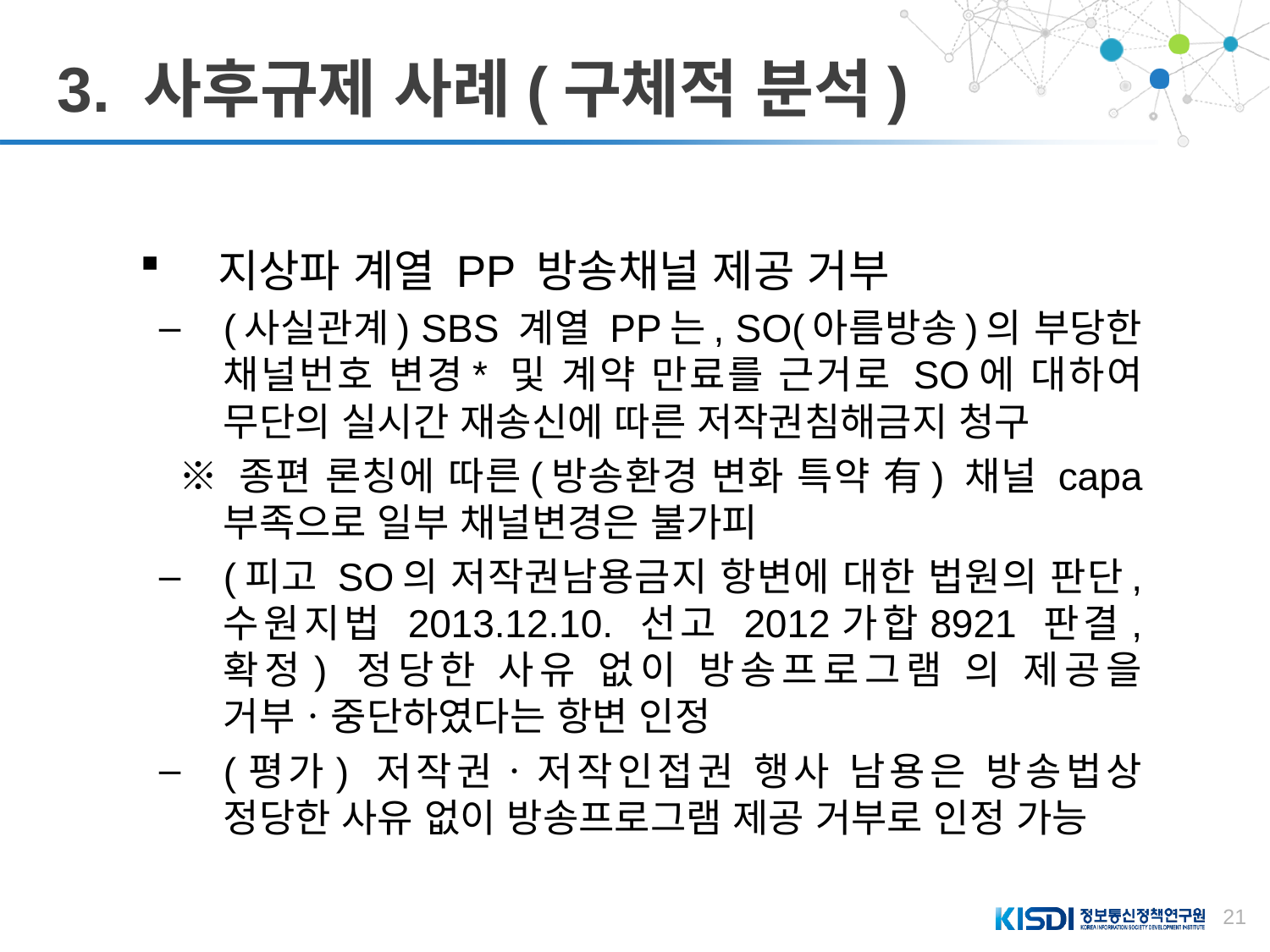

# 3. 사후규제 사례(구체적 분석)
지상파 계열 PP 방송채널 제공 거부
(사실관계) SBS 계열 PP는, SO(아름방송)의 부당한 채널번호 변경* 및 계약 만료를 근거로 SO에 대하여 무단의 실시간 재송신에 따른 저작권침해금지 청구
※ 종편 론칭에 따른(방송환경 변화 특약 有) 채널 capa 부족으로 일부 채널변경은 불가피
(피고 SO의 저작권남용금지 항변에 대한 법원의 판단, 수원지법 2013.12.10. 선고 2012가합8921 판결, 확정) 정당한 사유 없이 방송프로그램 의 제공을 거부ㆍ중단하였다는 항변 인정
(평가) 저작권ㆍ저작인접권 행사 남용은 방송법상 정당한 사유 없이 방송프로그램 제공 거부로 인정 가능

21